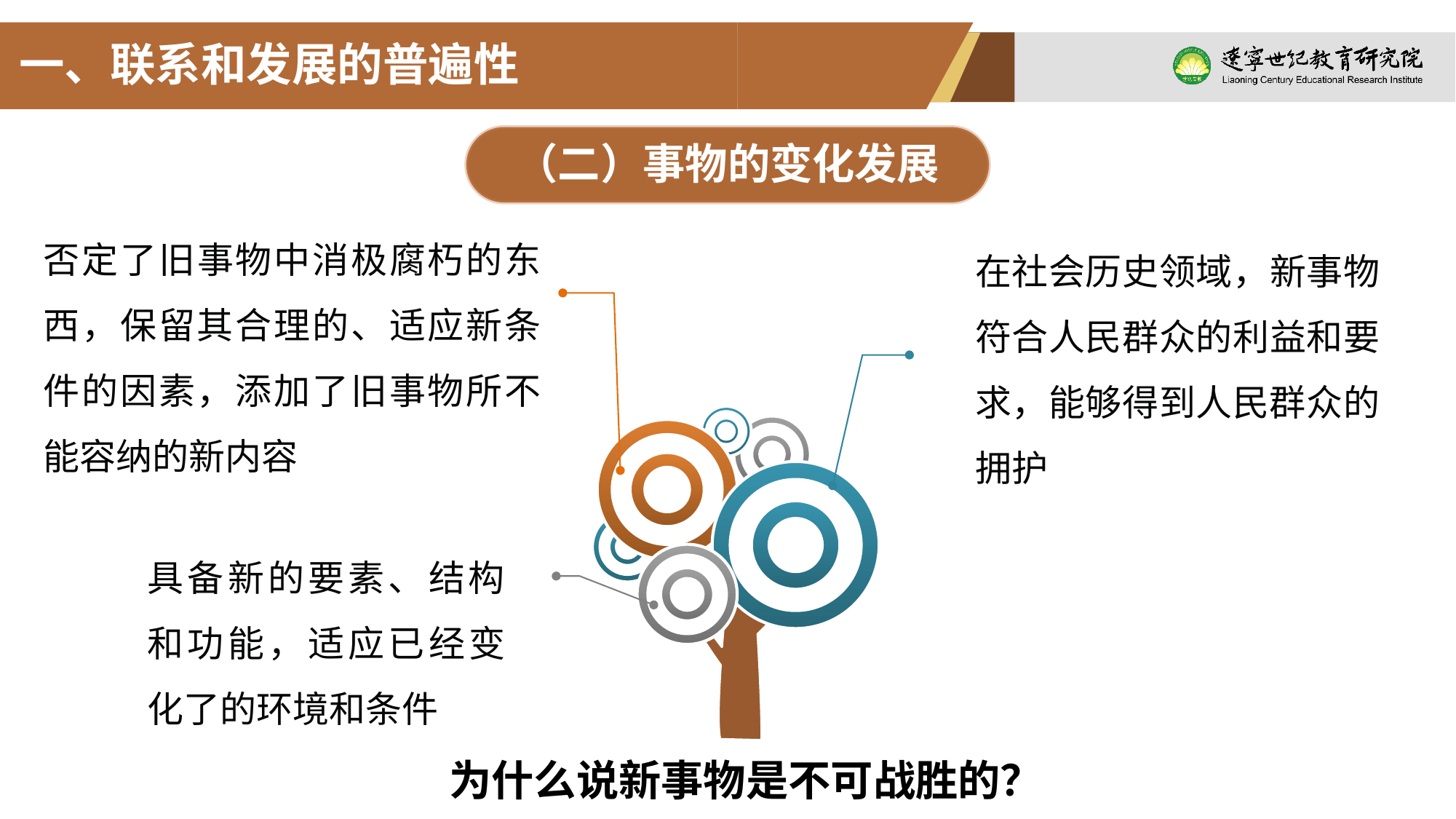

一、联系和发展的普遍性
（二）事物的变化发展
否定了旧事物中消极腐朽的东西，保留其合理的、适应新条件的因素，添加了旧事物所不能容纳的新内容
在社会历史领域，新事物符合人民群众的利益和要求，能够得到人民群众的拥护

具备新的要素、结构和功能，适应已经变化了的环境和条件
为什么说新事物是不可战胜的？